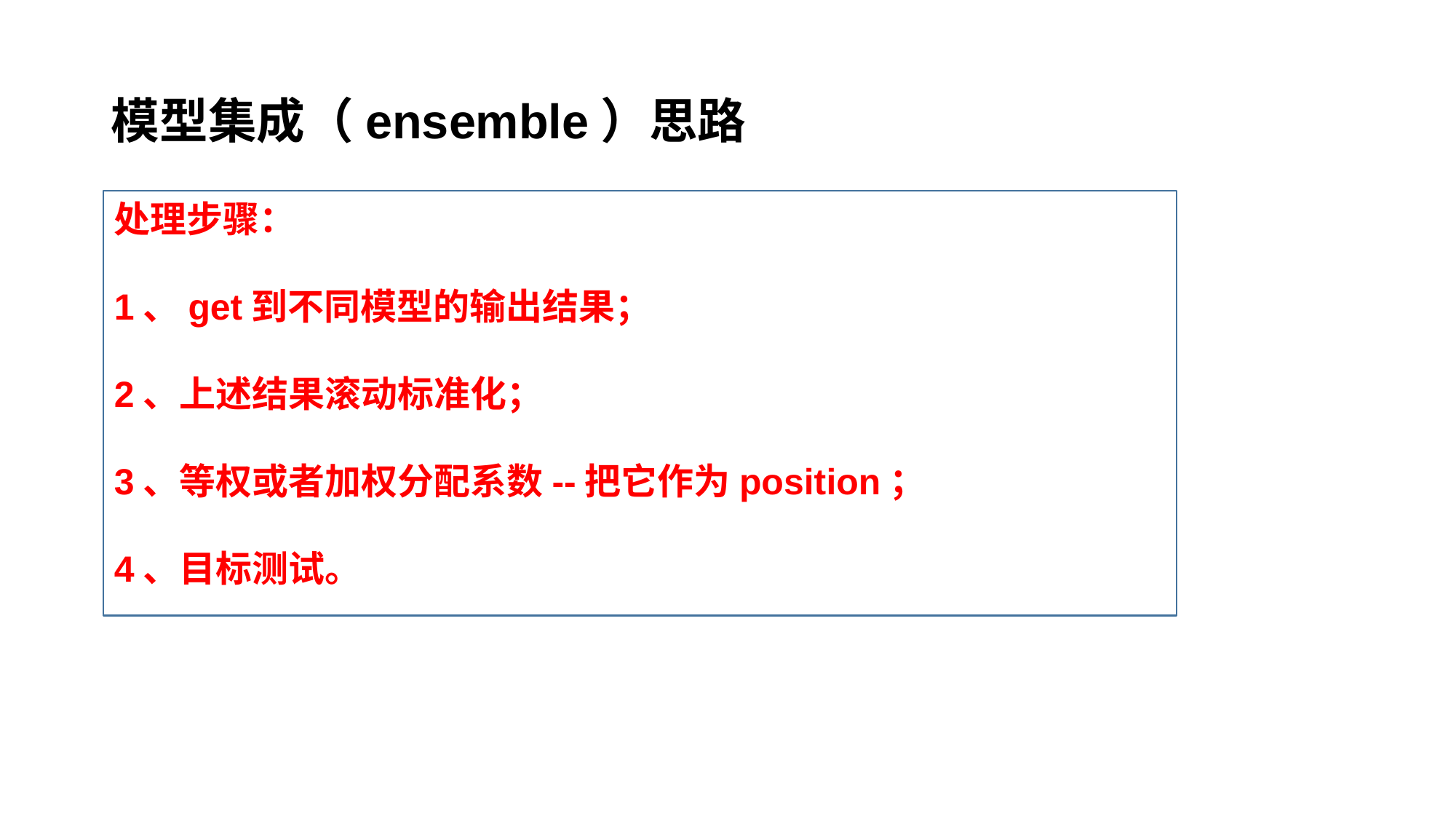

# 模型集成（ensemble）思路
处理步骤：

1、get到不同模型的输出结果；

2、上述结果滚动标准化；

3、等权或者加权分配系数--把它作为position；

4、目标测试。